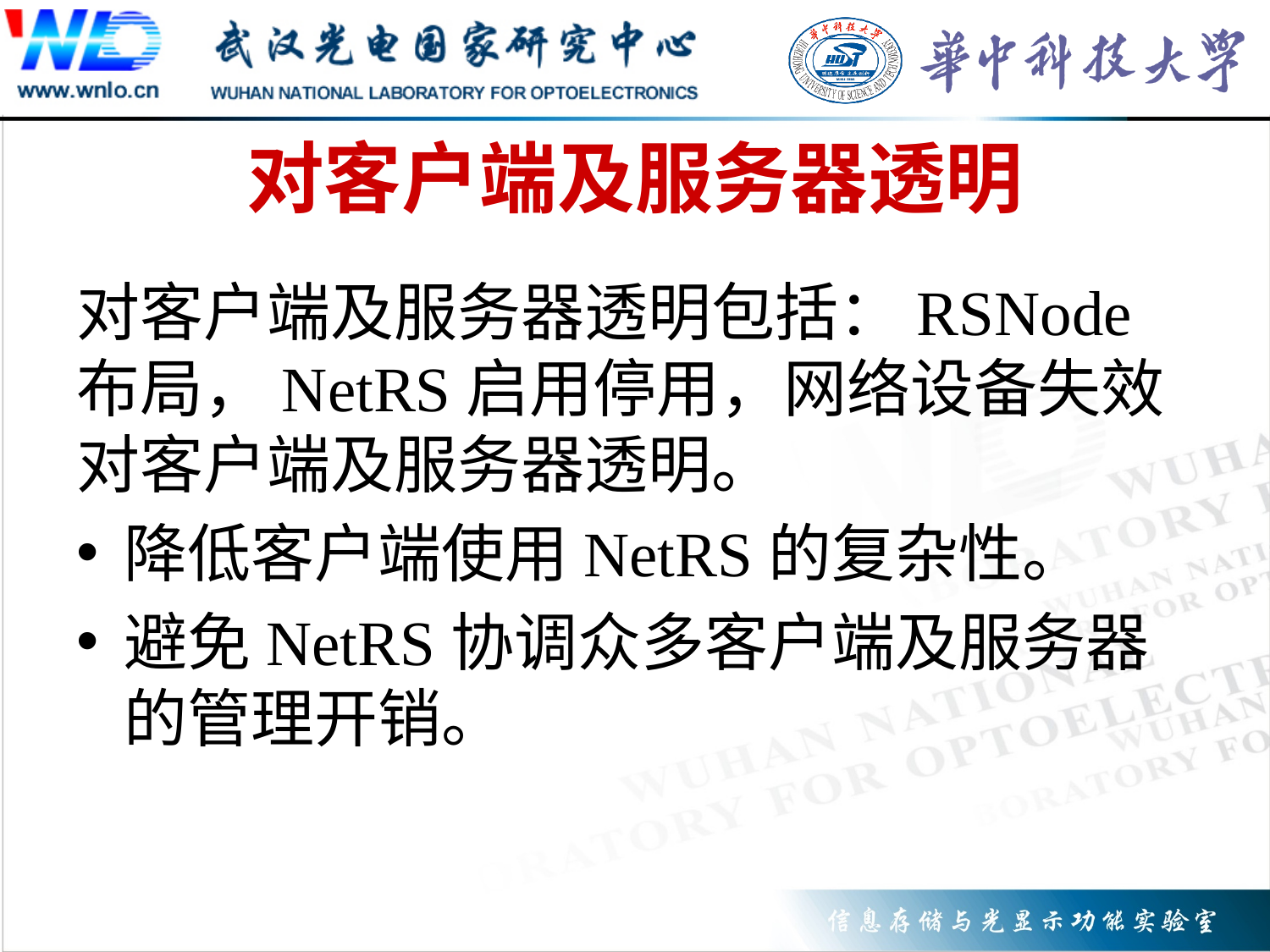

# 对客户端及服务器透明
对客户端及服务器透明包括：RSNode布局，NetRS启用停用，网络设备失效对客户端及服务器透明。
降低客户端使用NetRS的复杂性。
避免NetRS协调众多客户端及服务器的管理开销。